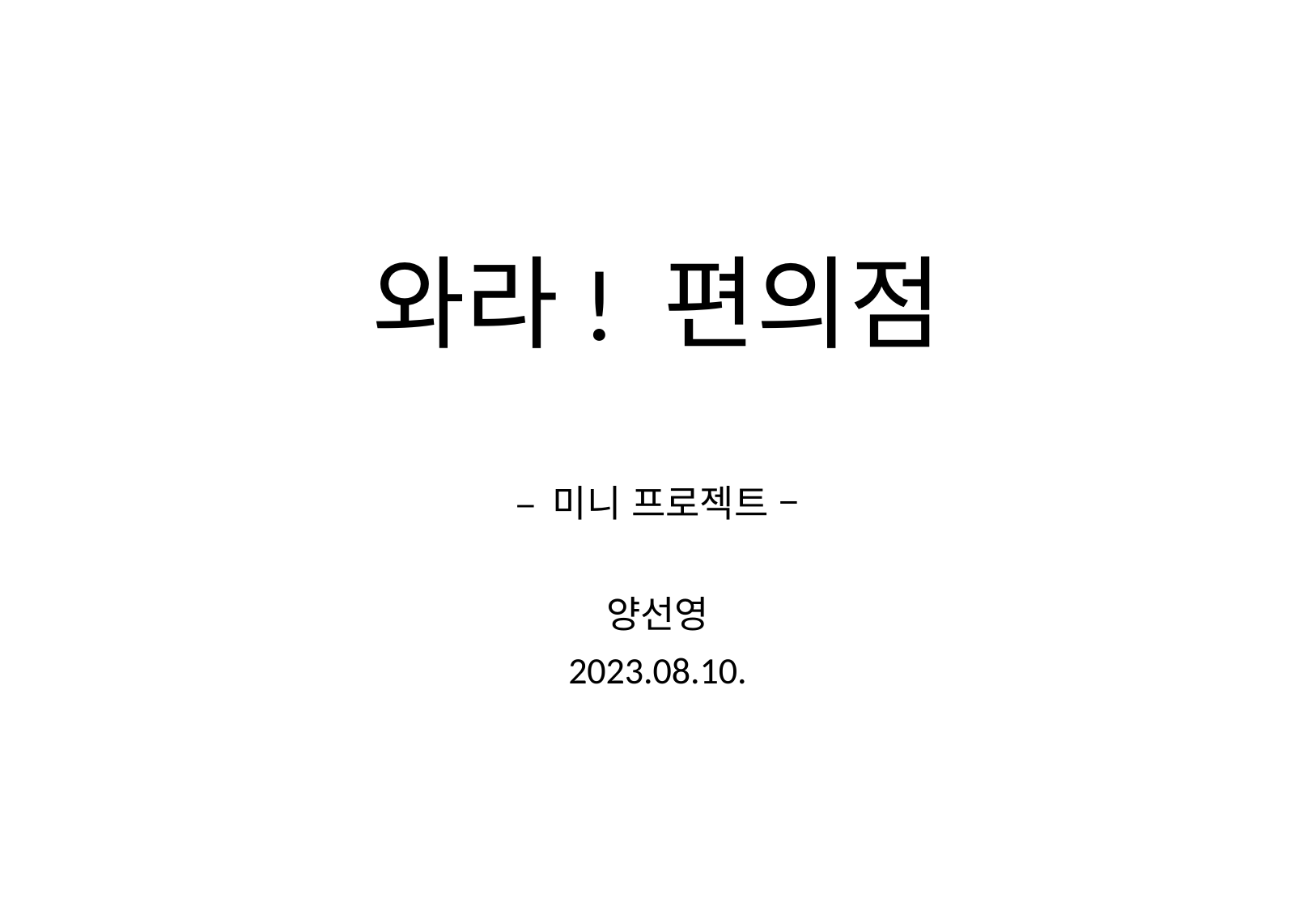

# 와라! 편의점
– 미니 프로젝트 –

양선영
2023.08.10.